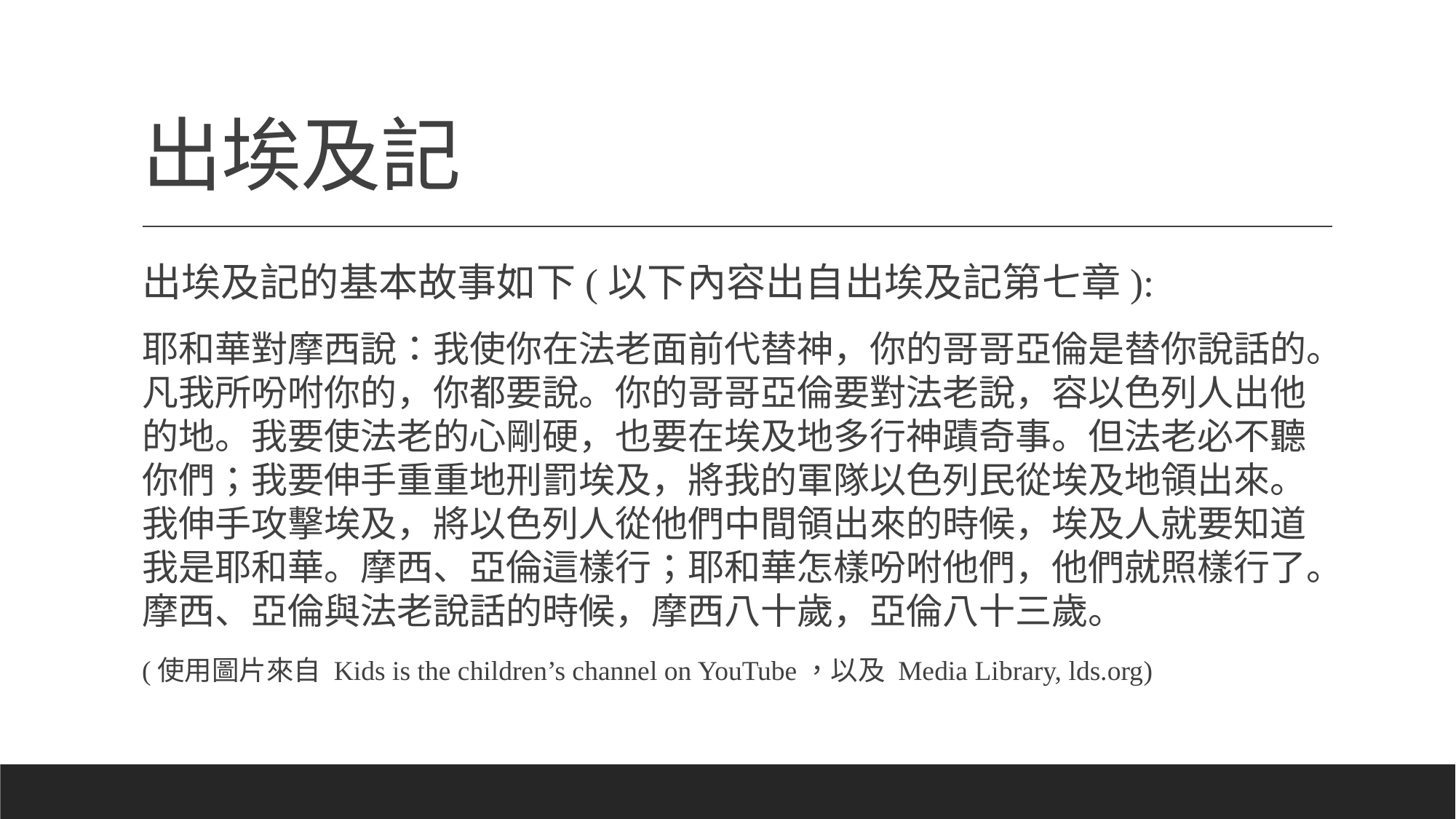

# 出埃及記
出埃及記的基本故事如下(以下內容出自出埃及記第七章):
耶和華對摩西說：我使你在法老面前代替神，你的哥哥亞倫是替你說話的。凡我所吩咐你的，你都要說。你的哥哥亞倫要對法老說，容以色列人出他的地。我要使法老的心剛硬，也要在埃及地多行神蹟奇事。但法老必不聽你們；我要伸手重重地刑罰埃及，將我的軍隊以色列民從埃及地領出來。我伸手攻擊埃及，將以色列人從他們中間領出來的時候，埃及人就要知道我是耶和華。摩西、亞倫這樣行；耶和華怎樣吩咐他們，他們就照樣行了。摩西、亞倫與法老說話的時候，摩西八十歲，亞倫八十三歲。
(使用圖片來自 Kids is the children’s channel on YouTube，以及 Media Library, lds.org)